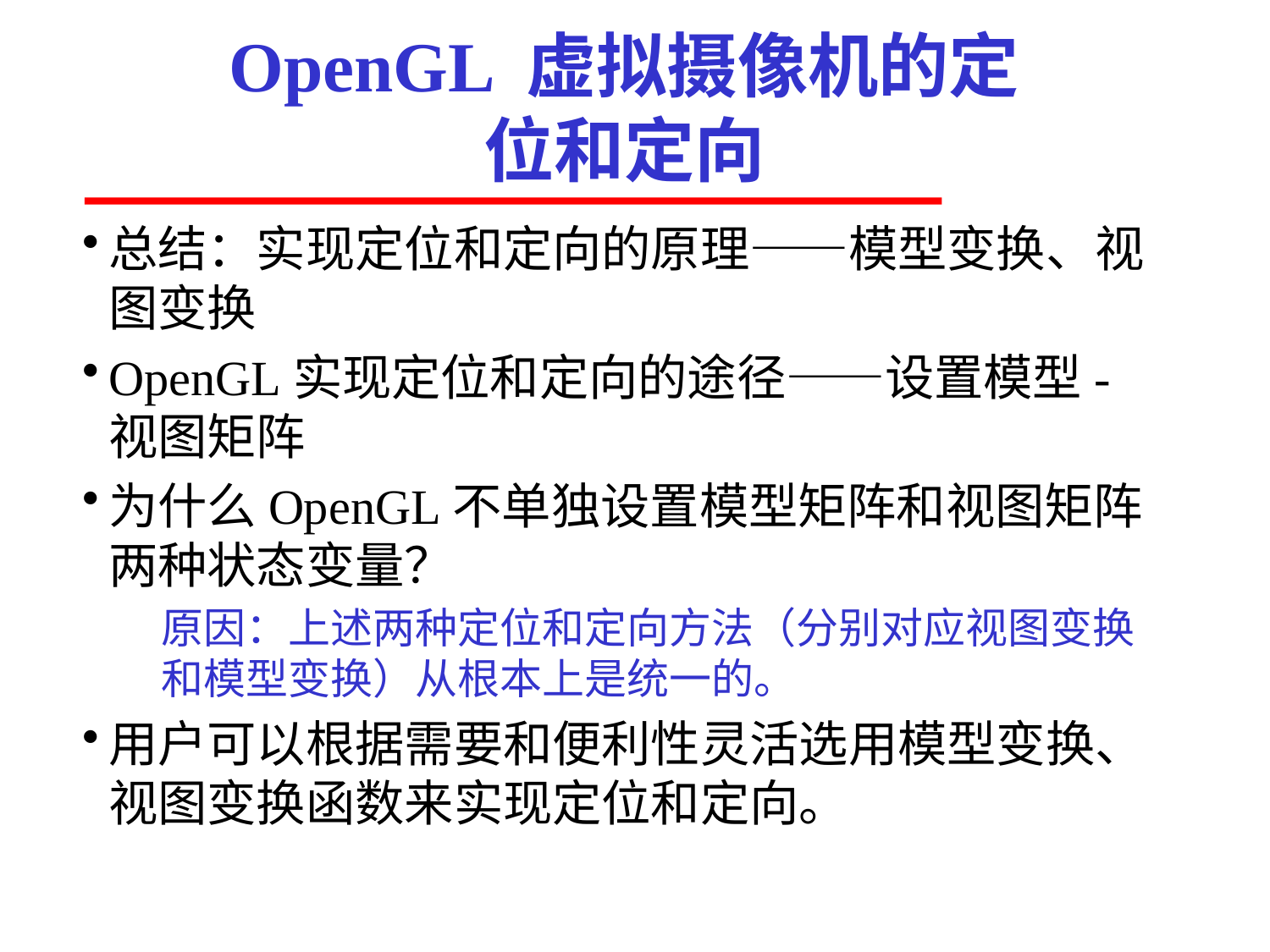

# OpenGL 虚拟摄像机的定位和定向
总结：实现定位和定向的原理——模型变换、视图变换
OpenGL实现定位和定向的途径——设置模型-视图矩阵
为什么OpenGL不单独设置模型矩阵和视图矩阵两种状态变量？
原因：上述两种定位和定向方法（分别对应视图变换和模型变换）从根本上是统一的。
用户可以根据需要和便利性灵活选用模型变换、视图变换函数来实现定位和定向。